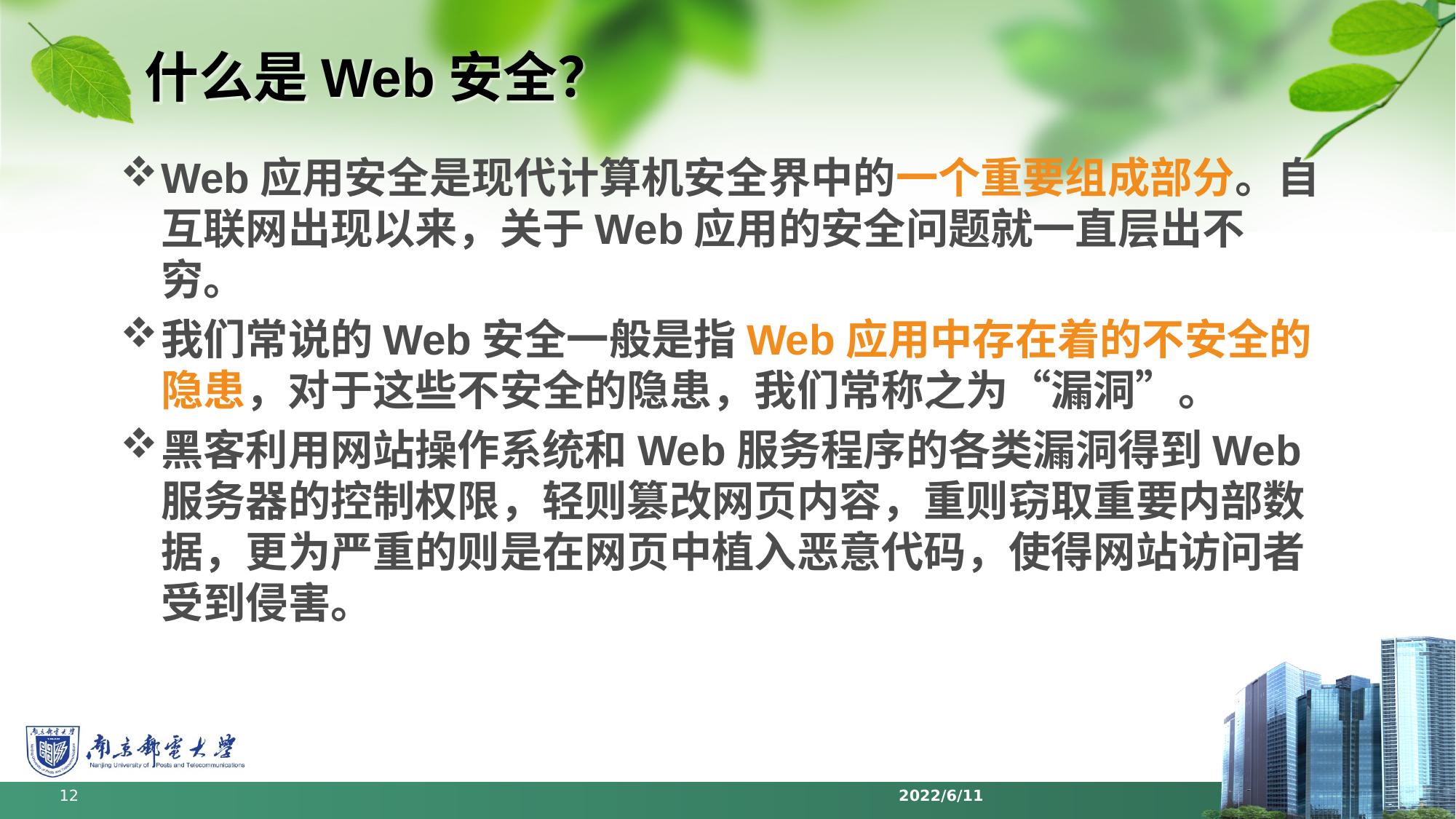

# 什么是Web安全？
Web应用安全是现代计算机安全界中的一个重要组成部分。自互联网出现以来，关于Web应用的安全问题就一直层出不穷。
我们常说的Web安全一般是指Web应用中存在着的不安全的隐患，对于这些不安全的隐患，我们常称之为“漏洞”。
黑客利用网站操作系统和Web服务程序的各类漏洞得到Web服务器的控制权限，轻则篡改网页内容，重则窃取重要内部数据，更为严重的则是在网页中植入恶意代码，使得网站访问者受到侵害。
12
2022/6/11